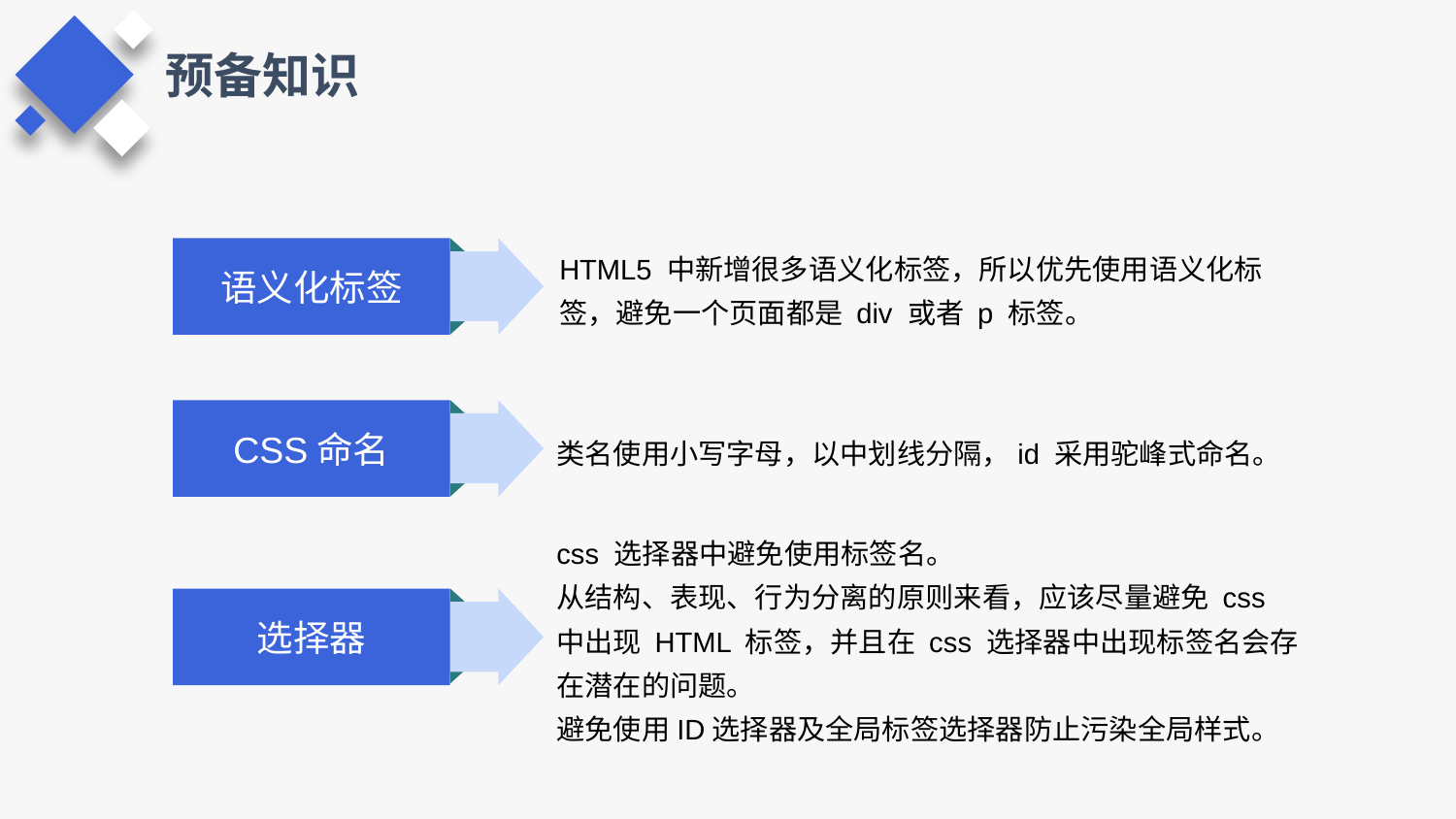

预备知识

HTML5 中新增很多语义化标签，所以优先使用语义化标签，避免一个页面都是 div 或者 p 标签。
语义化标签

CSS命名

类名使用小写字母，以中划线分隔，id 采用驼峰式命名。

css 选择器中避免使用标签名。
从结构、表现、行为分离的原则来看，应该尽量避免 css 中出现 HTML 标签，并且在 css 选择器中出现标签名会存在潜在的问题。
避免使用ID选择器及全局标签选择器防止污染全局样式。
选择器